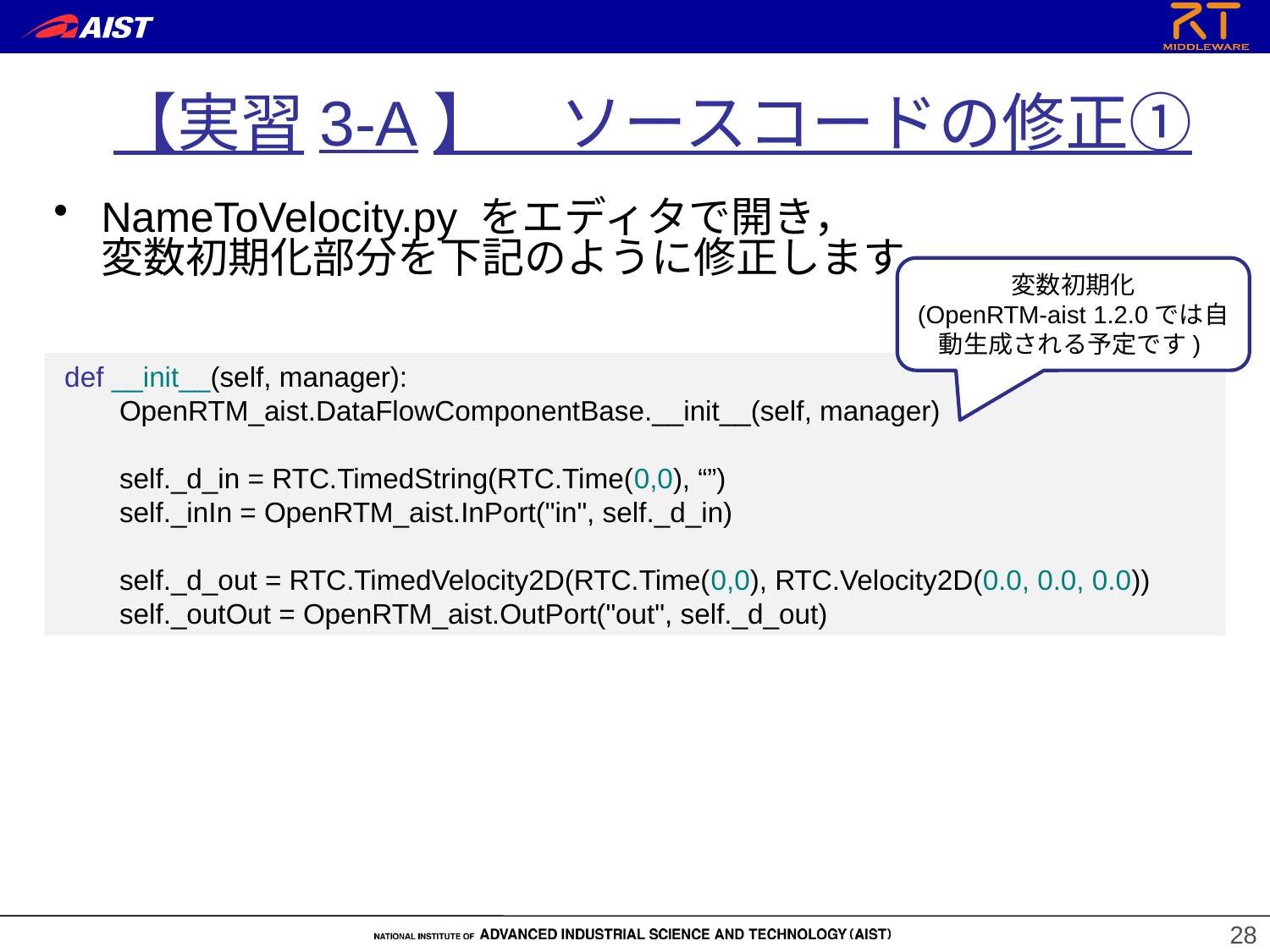

【実習3-A】　ソースコードの修正①
NameToVelocity.py をエディタで開き，
変数初期化部分を下記のように修正します
変数初期化
(OpenRTM-aist 1.2.0では自動生成される予定です)
 def __init__(self, manager):
        OpenRTM_aist.DataFlowComponentBase.__init__(self, manager)

        self._d_in = RTC.TimedString(RTC.Time(0,0), “”)
        self._inIn = OpenRTM_aist.InPort("in", self._d_in)

        self._d_out = RTC.TimedVelocity2D(RTC.Time(0,0), RTC.Velocity2D(0.0, 0.0, 0.0))
        self._outOut = OpenRTM_aist.OutPort("out", self._d_out)
28